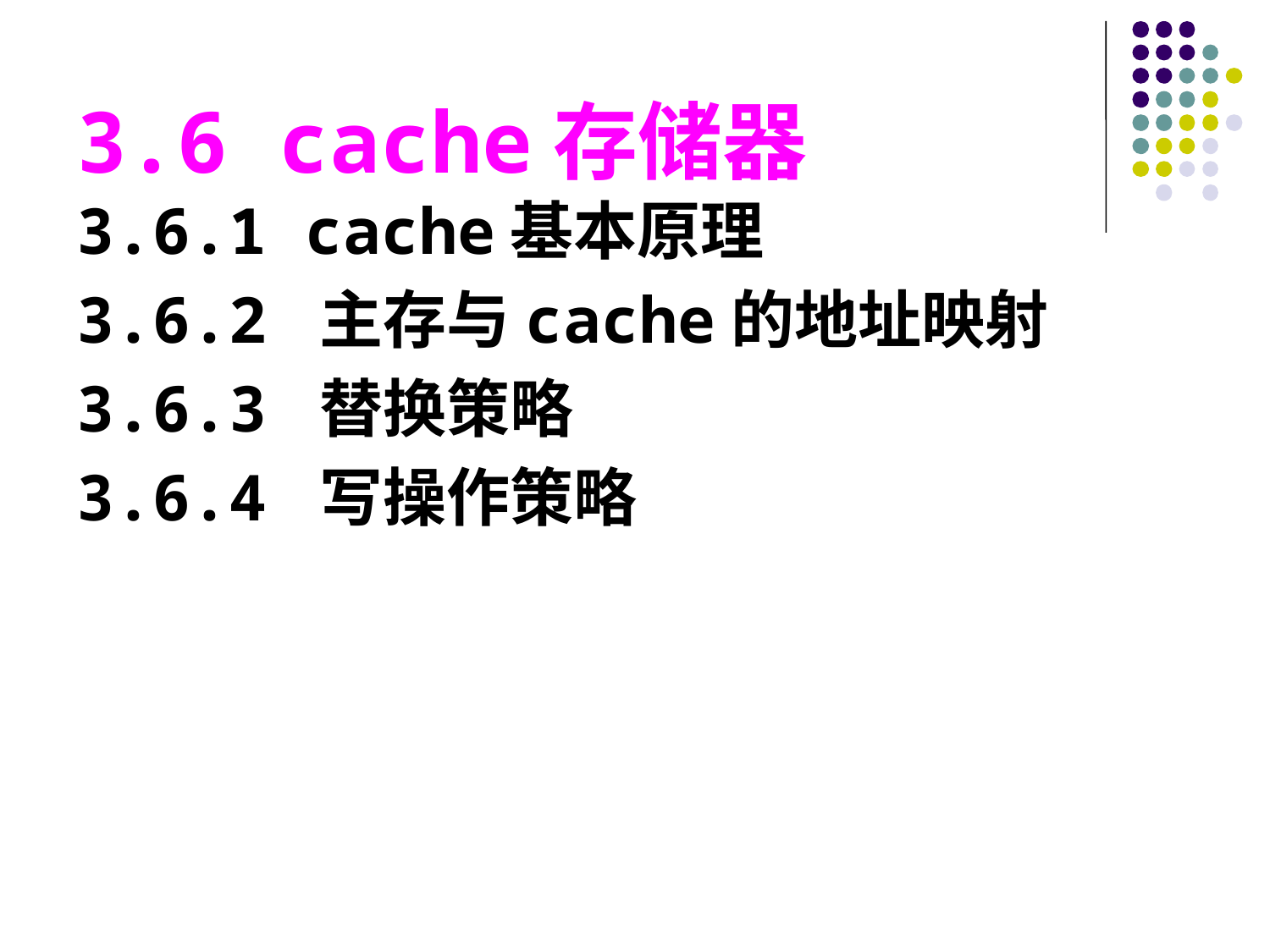

3.6 cache存储器
3.6.1 cache基本原理
3.6.2 主存与cache的地址映射
3.6.3 替换策略
3.6.4 写操作策略

# 60